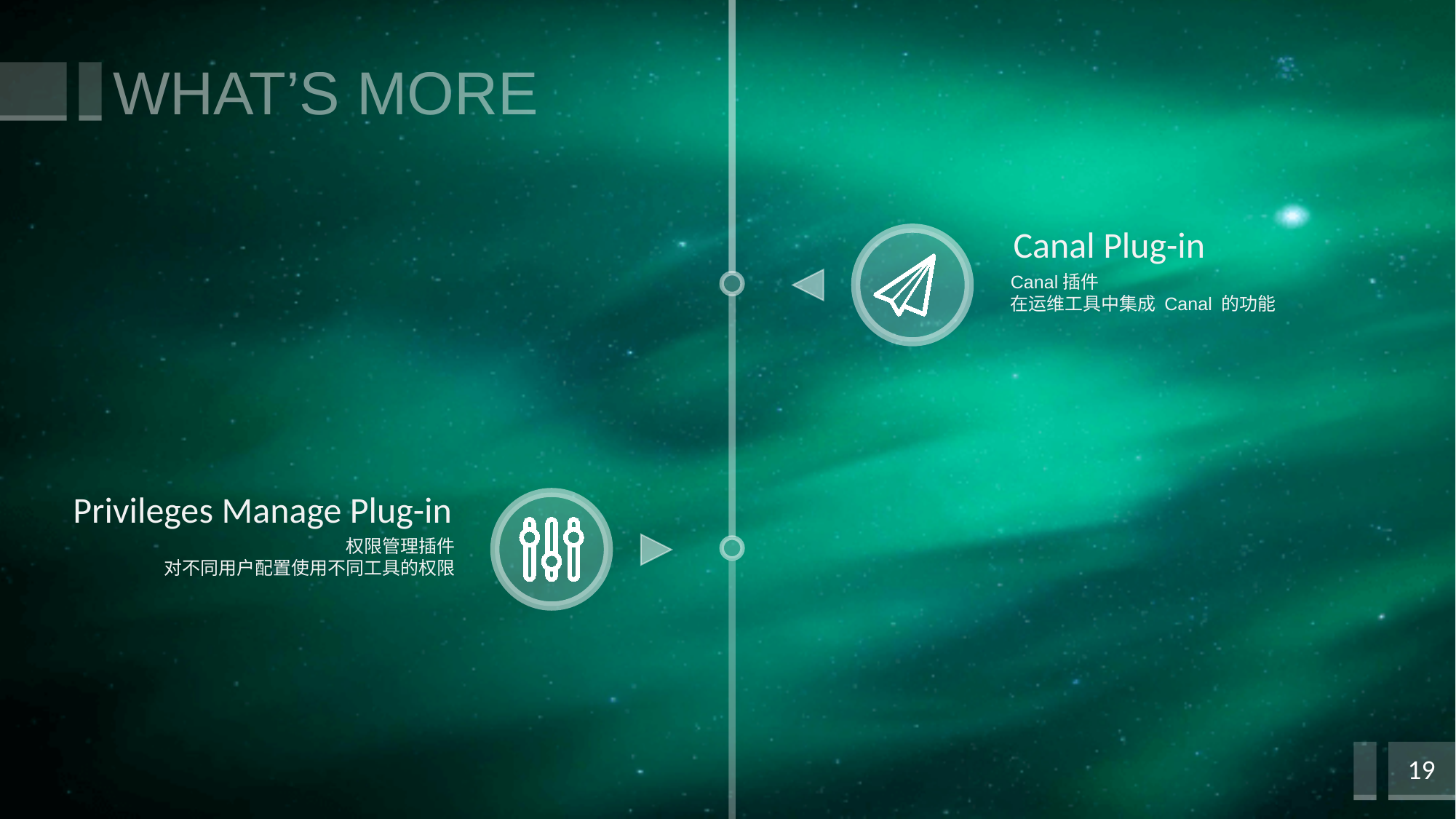

# WHAT’S MORE
Canal Plug-in

Canal插件
在运维工具中集成 Canal 的功能

Privileges Manage Plug-in

权限管理插件
对不同用户配置使用不同工具的权限